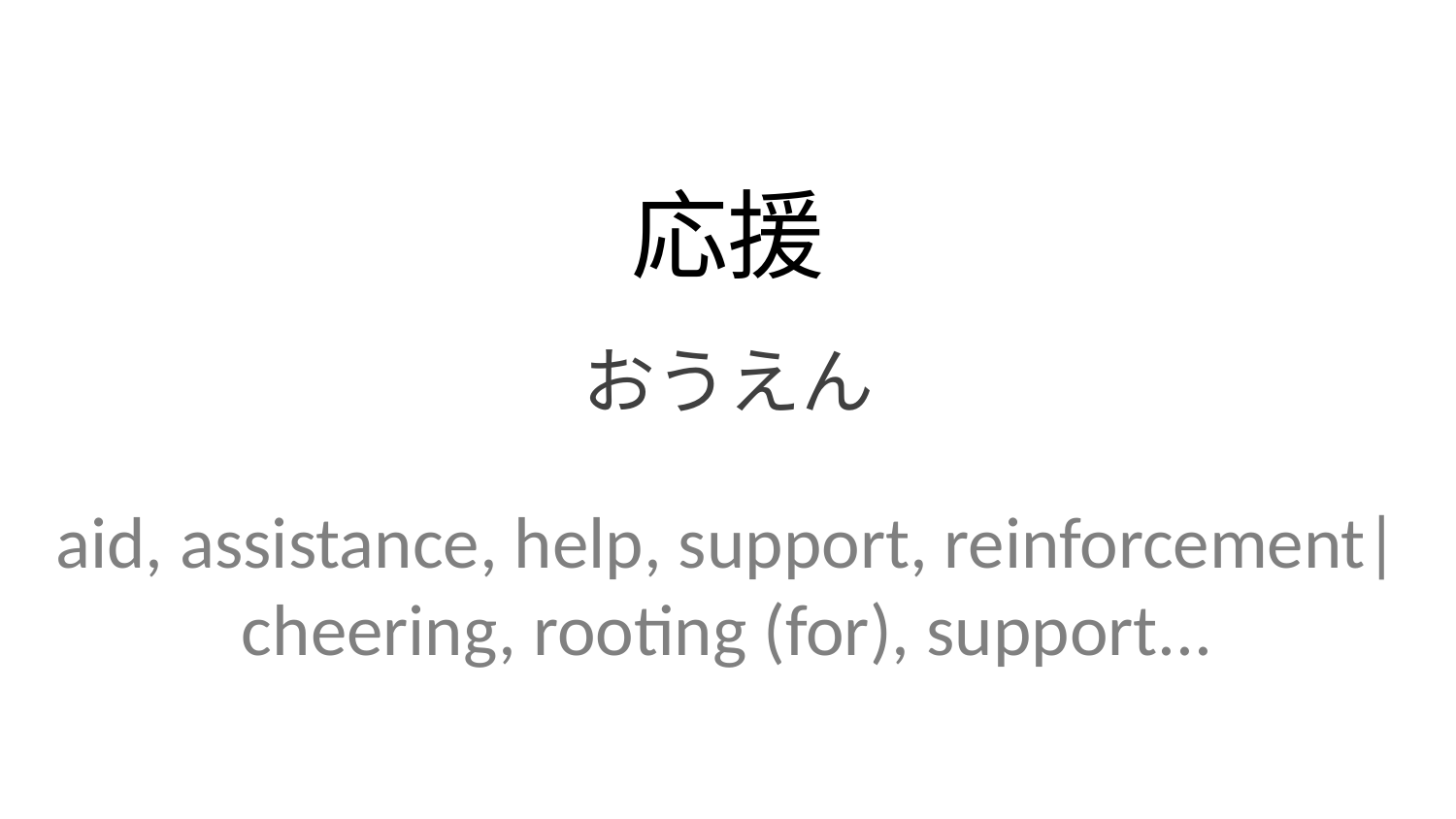

応援

おうえん
aid, assistance, help, support, reinforcement| cheering, rooting (for), support...